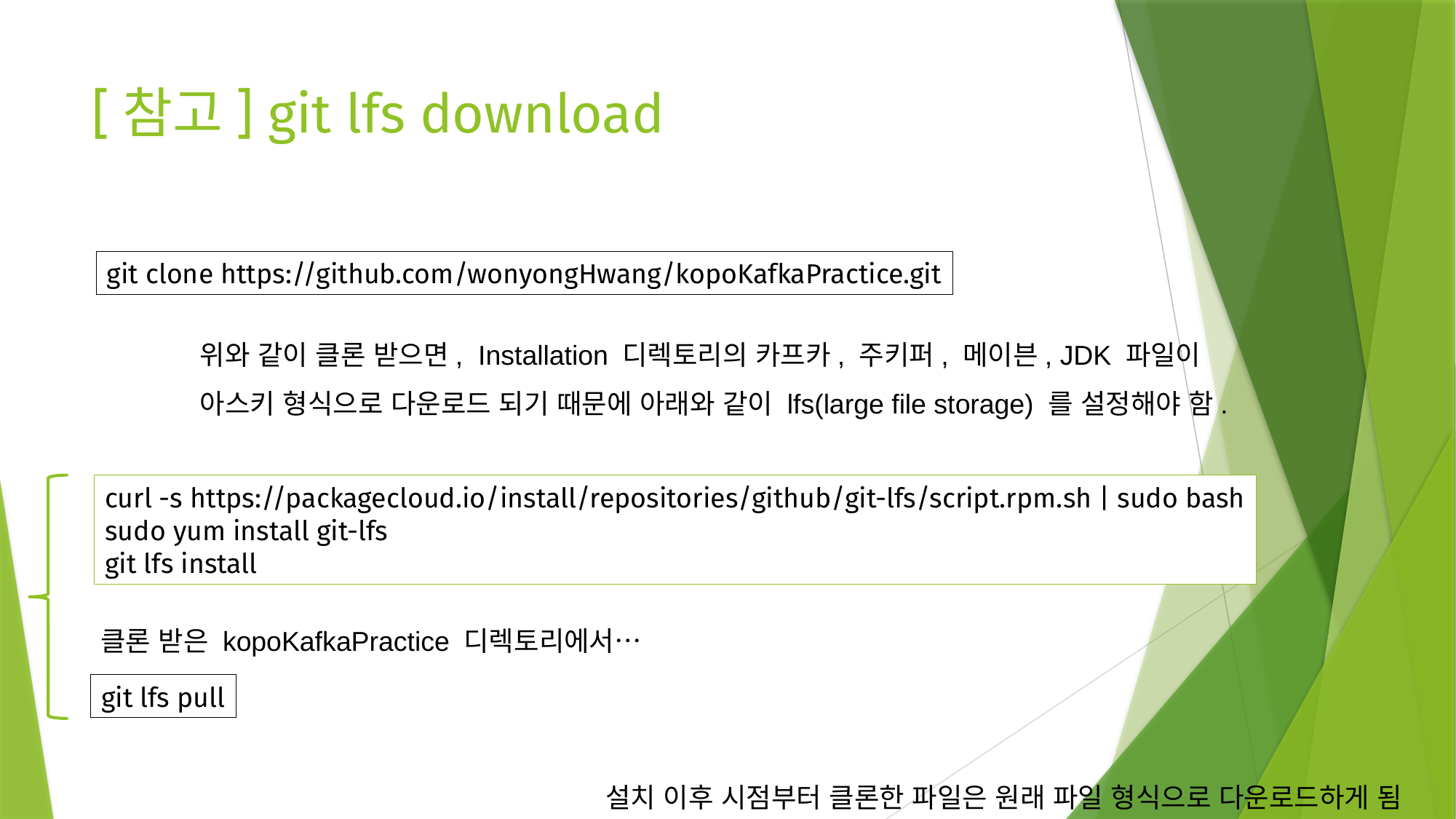

# [참고] git lfs download
git clone https://github.com/wonyongHwang/kopoKafkaPractice.git
위와 같이 클론 받으면,  Installation 디렉토리의 카프카, 주키퍼, 메이븐, JDK 파일이
아스키 형식으로 다운로드 되기 때문에 아래와 같이 lfs(large file storage) 를 설정해야 함.

curl -s https://packagecloud.io/install/repositories/github/git-lfs/script.rpm.sh | sudo bash
sudo yum install git-lfs
git lfs install
클론 받은 kopoKafkaPractice 디렉토리에서…
git lfs pull
설치 이후 시점부터 클론한 파일은 원래 파일 형식으로 다운로드하게 됨